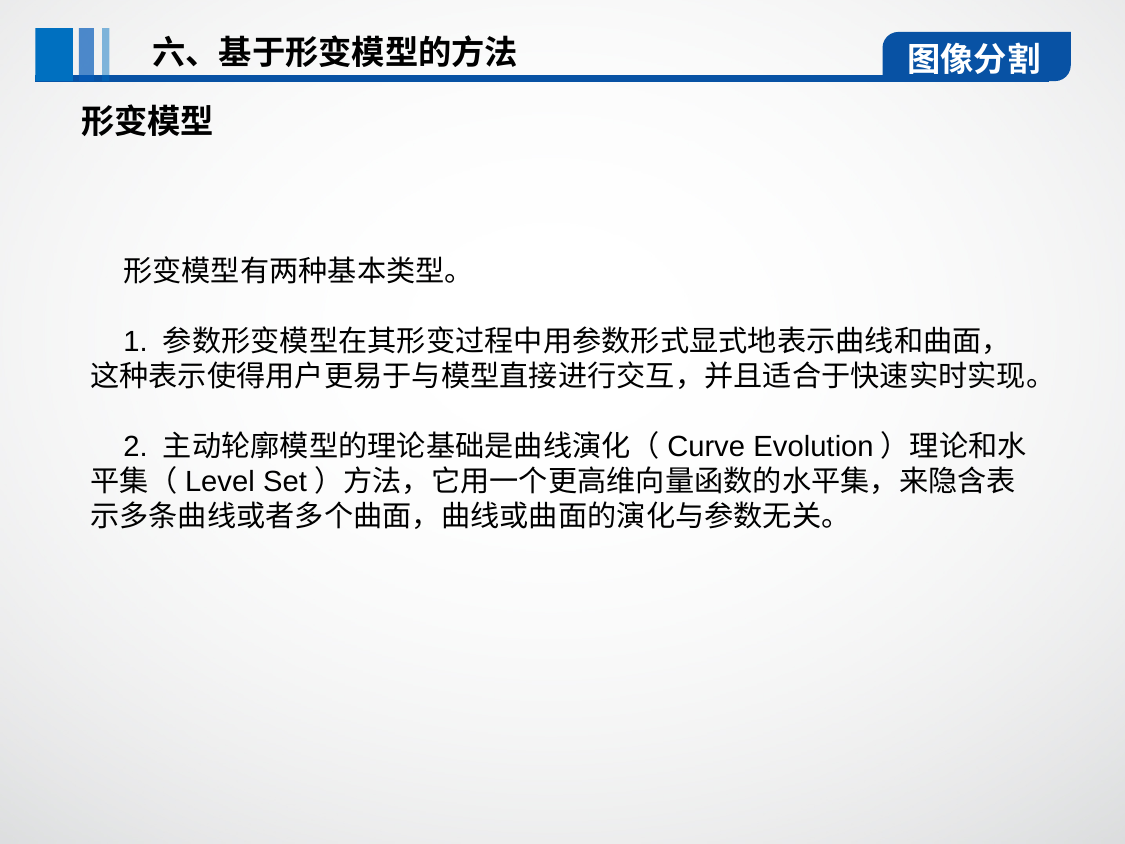

六、基于形变模型的方法
图像分割
形变模型
    形变模型有两种基本类型。

    1. 参数形变模型在其形变过程中用参数形式显式地表示曲线和曲面，这种表示使得用户更易于与模型直接进行交互，并且适合于快速实时实现。

    2. 主动轮廓模型的理论基础是曲线演化（Curve Evolution）理论和水平集（Level Set）方法，它用一个更高维向量函数的水平集，来隐含表示多条曲线或者多个曲面，曲线或曲面的演化与参数无关。